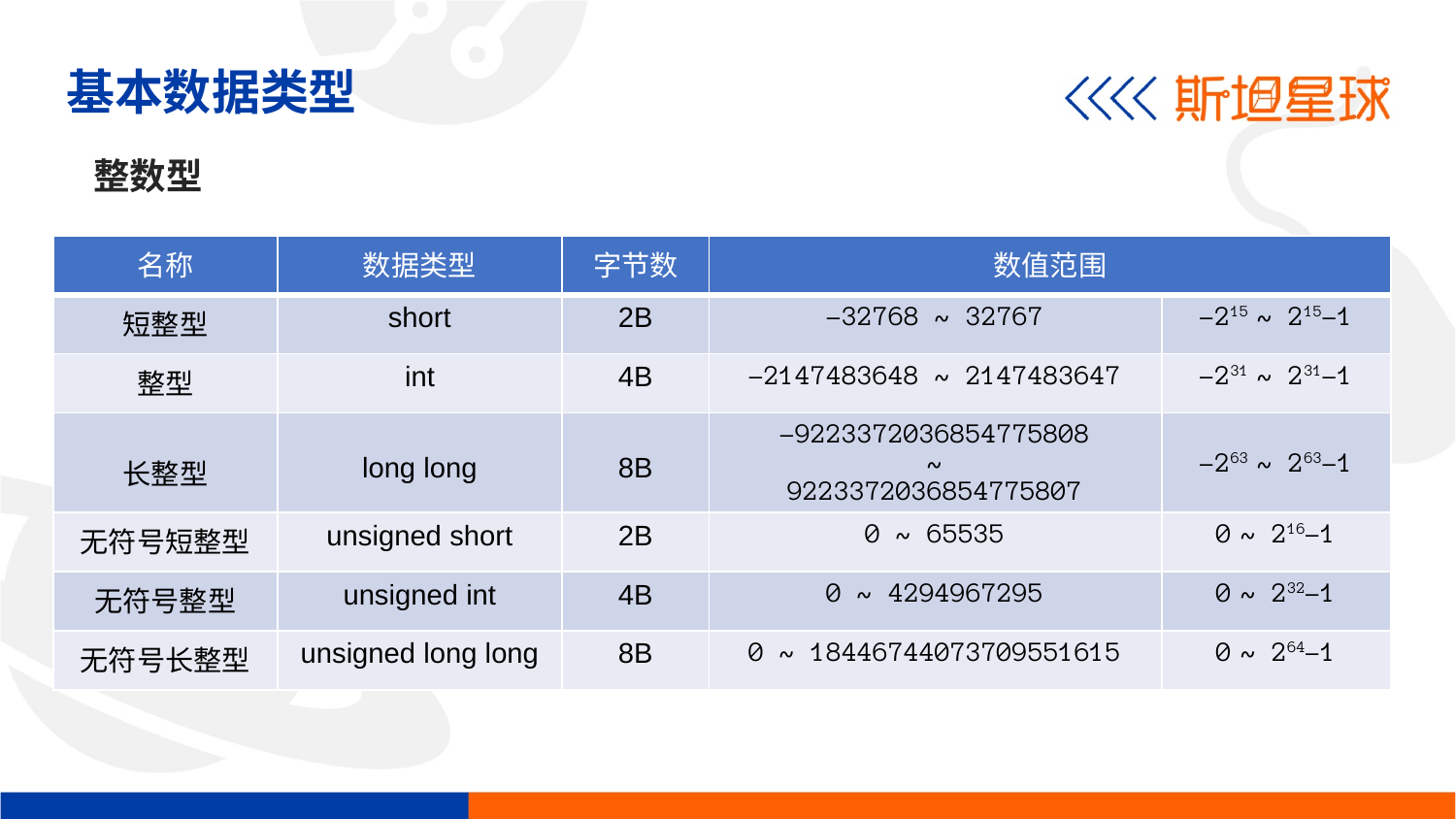

基本数据类型
整数型
| 名称 | 数据类型 | 字节数 | 数值范围 |  |
| --- | --- | --- | --- | --- |
| 短整型 | short | 2B | -32768 ~ 32767 | -215 ~ 215-1 |
| 整型 | int | 4B | -2147483648 ~ 2147483647 | -231 ~ 231-1 |
| 长整型 | long long | 8B | -9223372036854775808 ~ 9223372036854775807 | -263 ~ 263-1 |
| 无符号短整型 | unsigned short | 2B | 0 ~ 65535 | 0 ~ 216-1 |
| 无符号整型 | unsigned int | 4B | 0 ~ 4294967295 | 0 ~ 232-1 |
| 无符号长整型 | unsigned long long | 8B | 0 ~ 18446744073709551615 | 0 ~ 264-1 |